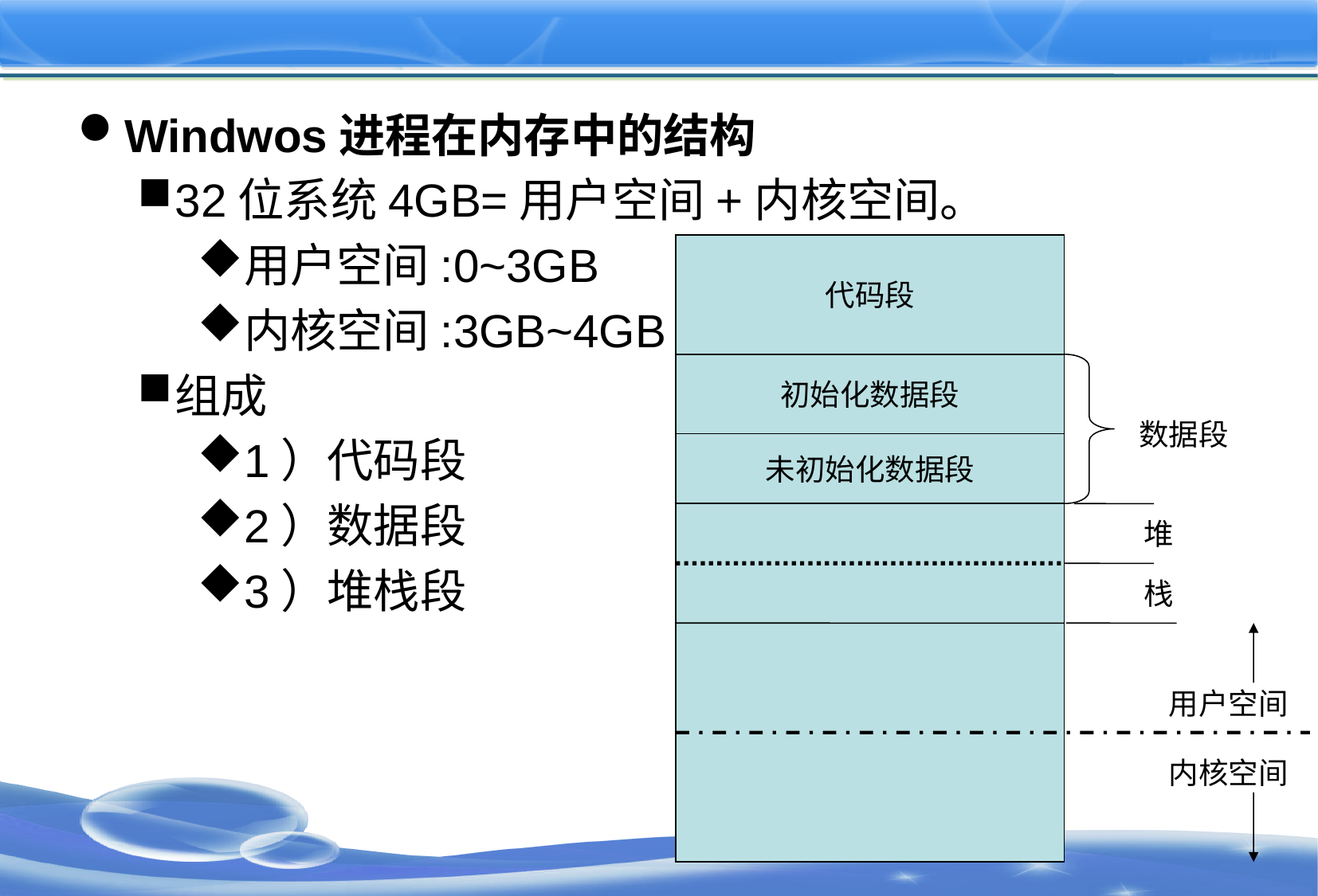

#
Windwos进程在内存中的结构
32位系统4GB=用户空间+内核空间。
用户空间:0~3GB
内核空间:3GB~4GB
组成
1）代码段
2）数据段
3）堆栈段

代码段
初始化数据段

数据段
未初始化数据段

堆

栈

用户空间

内核空间